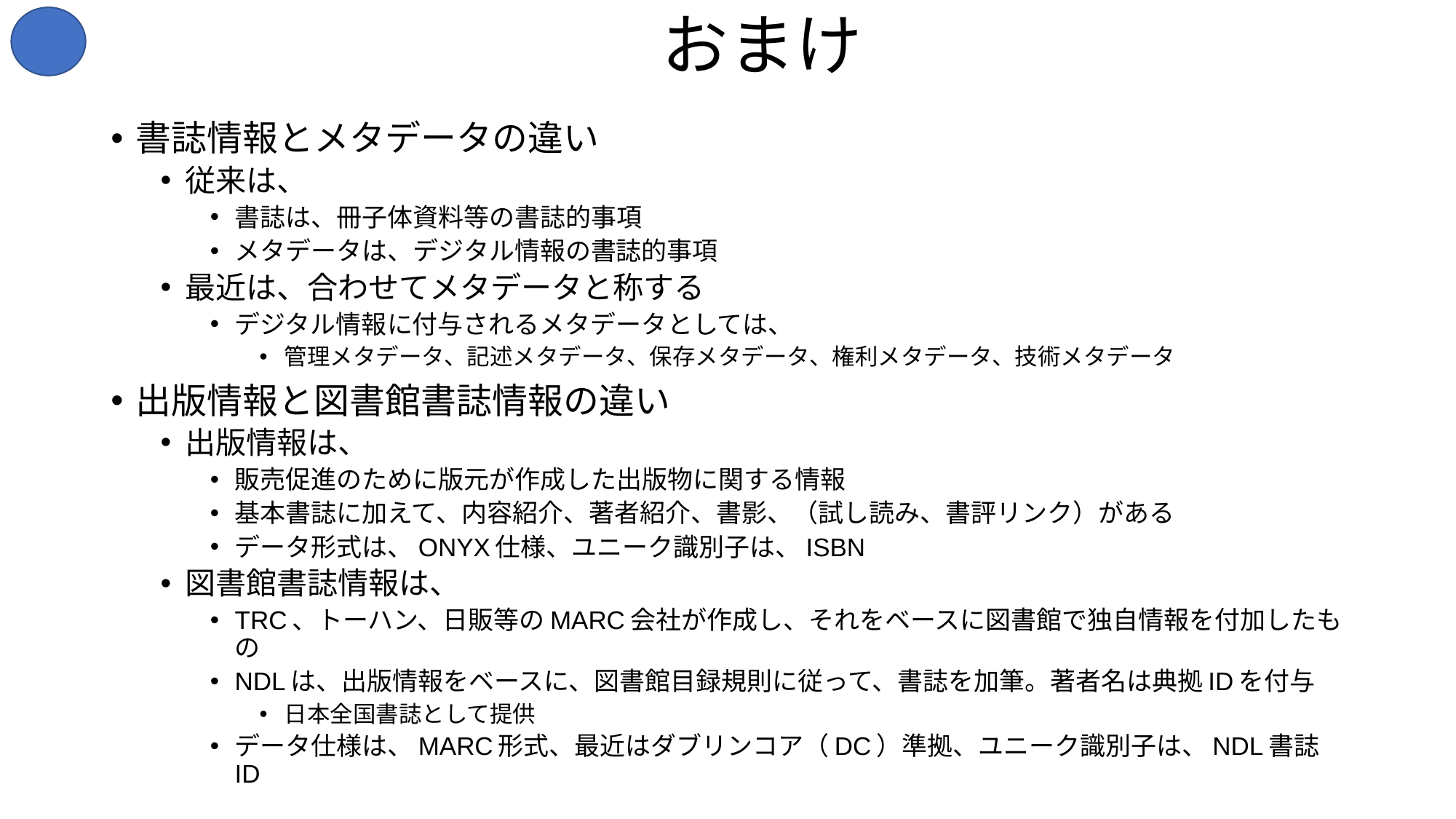

# おまけ

書誌情報とメタデータの違い
従来は、
書誌は、冊子体資料等の書誌的事項
メタデータは、デジタル情報の書誌的事項
最近は、合わせてメタデータと称する
デジタル情報に付与されるメタデータとしては、
管理メタデータ、記述メタデータ、保存メタデータ、権利メタデータ、技術メタデータ
出版情報と図書館書誌情報の違い
出版情報は、
販売促進のために版元が作成した出版物に関する情報
基本書誌に加えて、内容紹介、著者紹介、書影、（試し読み、書評リンク）がある
データ形式は、ONYX仕様、ユニーク識別子は、ISBN
図書館書誌情報は、
TRC、トーハン、日販等のMARC会社が作成し、それをベースに図書館で独自情報を付加したもの
NDLは、出版情報をベースに、図書館目録規則に従って、書誌を加筆。著者名は典拠IDを付与
日本全国書誌として提供
データ仕様は、MARC形式、最近はダブリンコア（DC）準拠、ユニーク識別子は、NDL書誌ID